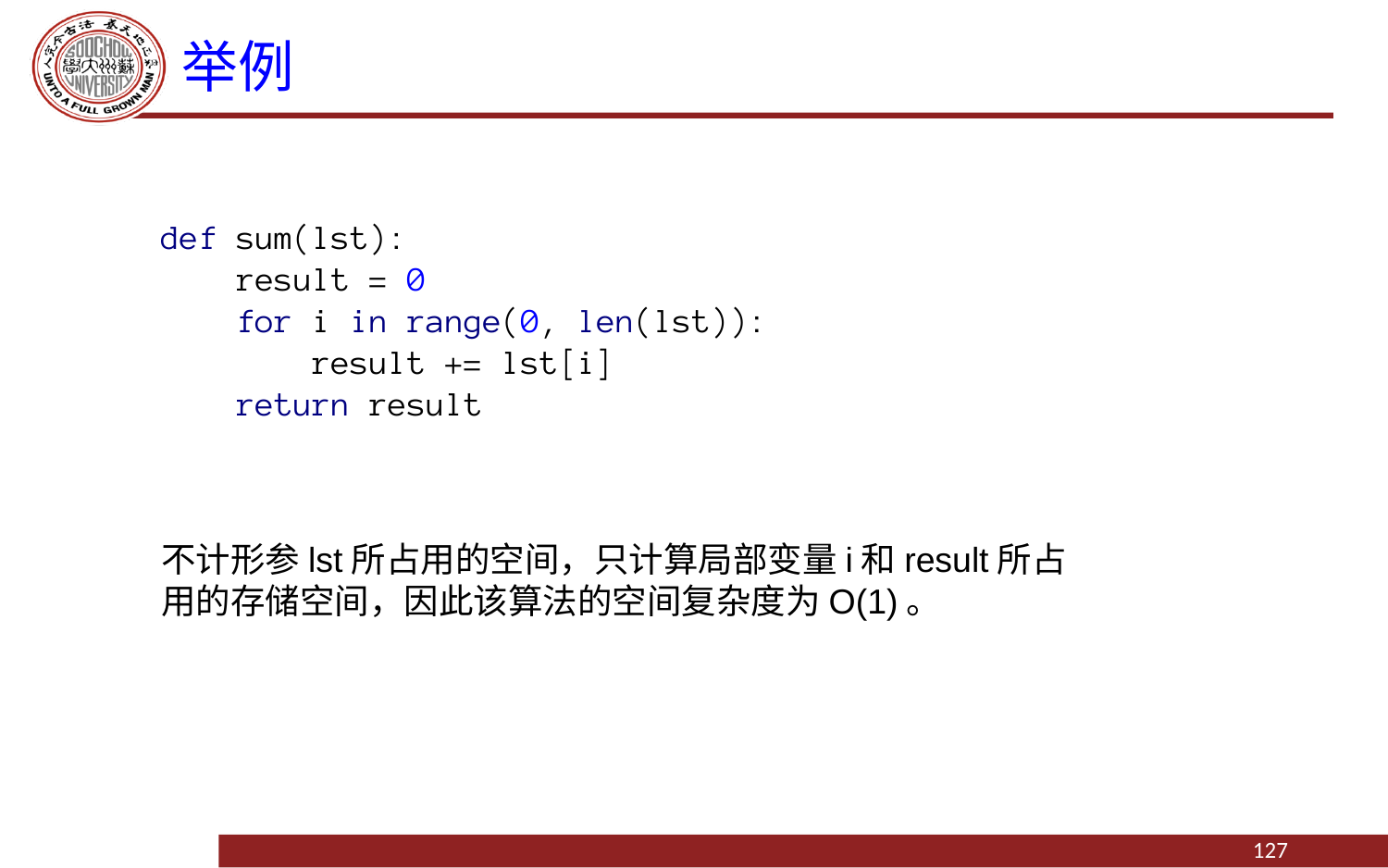

# 举例
def sum(lst):
    result = 0
    for i in range(0, len(lst)):
        result += lst[i]
    return result
不计形参lst所占用的空间，只计算局部变量i和result所占用的存储空间，因此该算法的空间复杂度为O(1)。
127